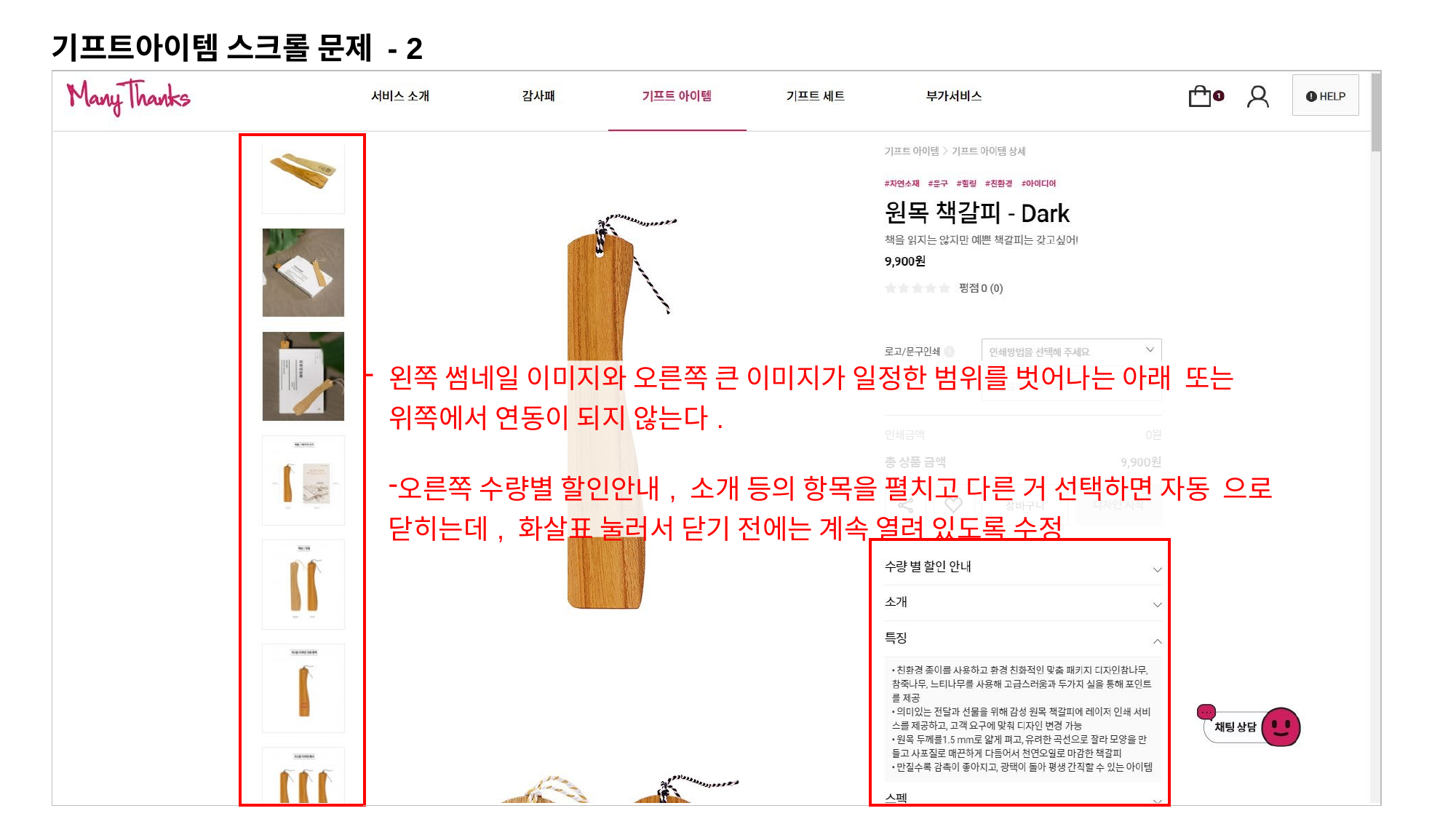

# 기프트아이템 스크롤 문제 - 2
|  |  |  |  |  |
| --- | --- | --- | --- | --- |
|  |  | 왼쪽 썸네일 이미지와 오른쪽 큰 이미지가 일정한 범위를 벗어나는 아래 또는 위쪽에서 연동이 되지 않는다. 오른쪽 수량별 할인안내, 소개 등의 항목을 펼치고 다른 거 선택하면 자동 으로 닫히는데, 화살표 눌러서 닫기 전에는 계속 열려 있도록 수정 |  |  |
|  |  |  |  |  |